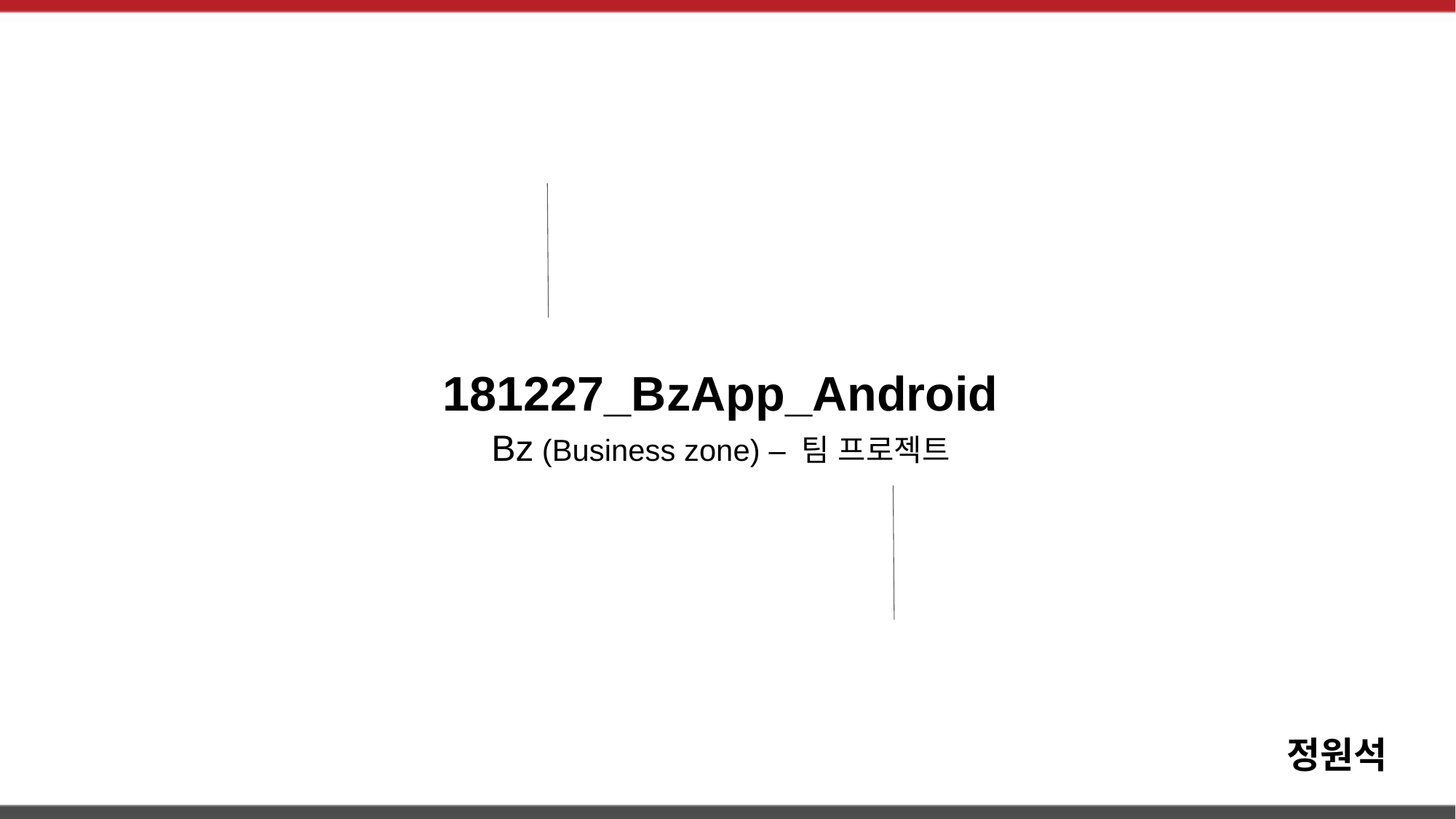

181227_BzApp_Android
Bz (Business zone) – 팀 프로젝트
정원석